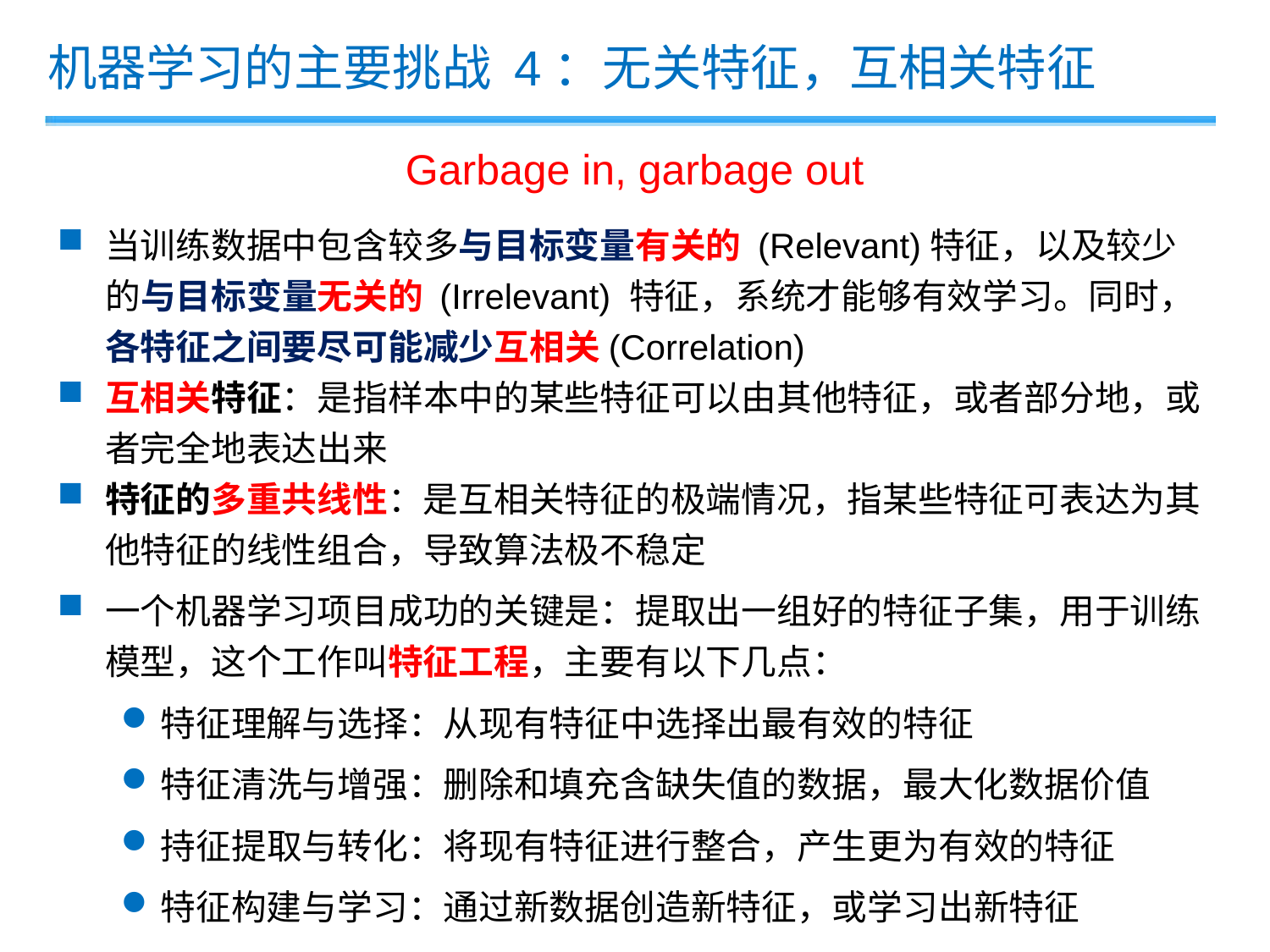

机器学习的主要挑战 4：无关特征，互相关特征
Garbage in, garbage out
当训练数据中包含较多与目标变量有关的 (Relevant)特征，以及较少的与目标变量无关的 (Irrelevant) 特征，系统才能够有效学习。同时，各特征之间要尽可能减少互相关(Correlation)
互相关特征：是指样本中的某些特征可以由其他特征，或者部分地，或者完全地表达出来
特征的多重共线性：是互相关特征的极端情况，指某些特征可表达为其他特征的线性组合，导致算法极不稳定
一个机器学习项目成功的关键是：提取出一组好的特征子集，用于训练模型，这个工作叫特征工程，主要有以下几点：
特征理解与选择：从现有特征中选择出最有效的特征
特征清洗与增强：删除和填充含缺失值的数据，最大化数据价值
持征提取与转化：将现有特征进行整合，产生更为有效的特征
特征构建与学习：通过新数据创造新特征，或学习出新特征